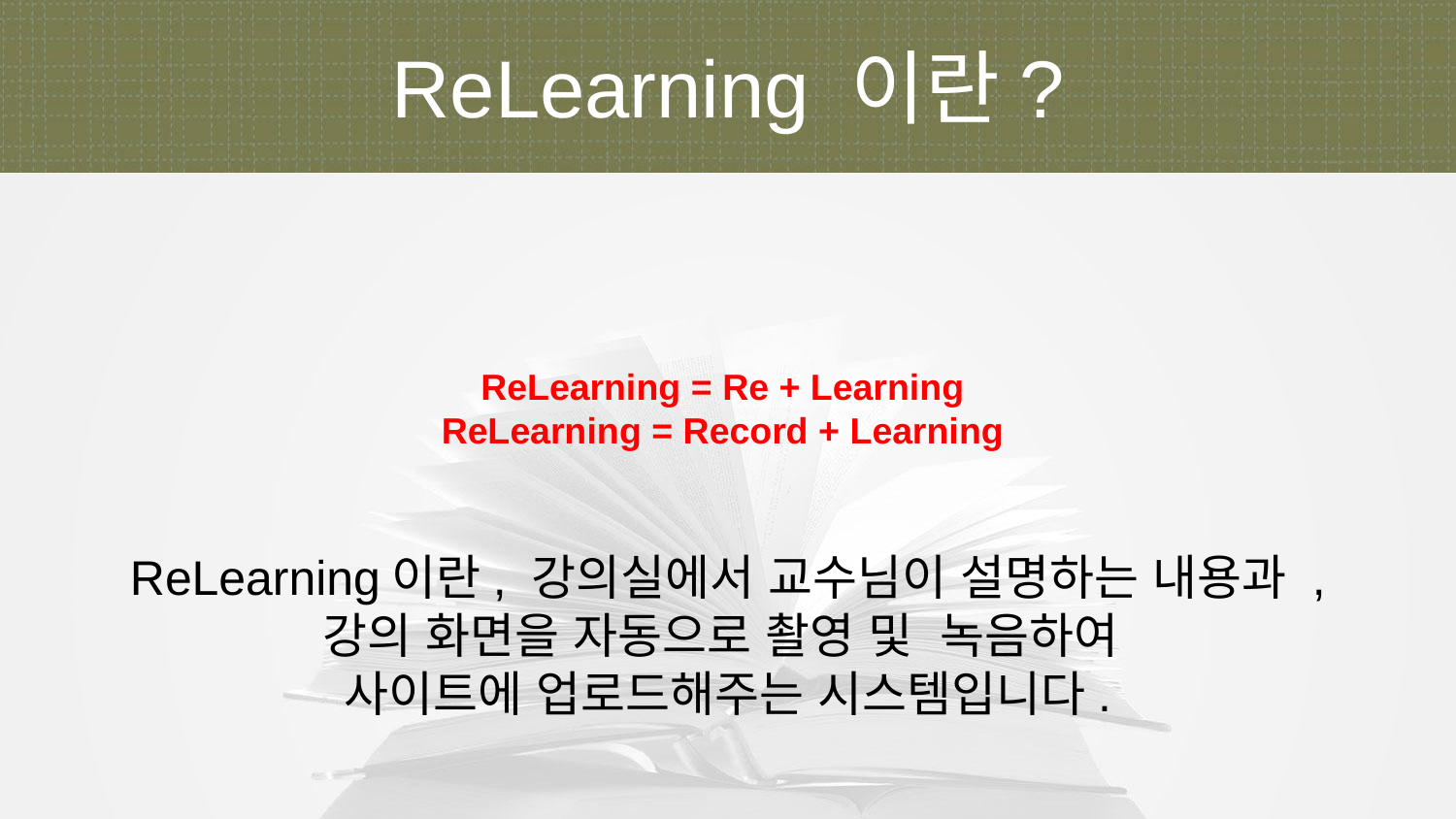

ReLearning 이란?
ReLearning = Re + Learning
ReLearning = Record + Learning
ReLearning이란, 강의실에서 교수님이 설명하는 내용과 , 강의 화면을 자동으로 촬영 및  녹음하여
사이트에 업로드해주는 시스템입니다.